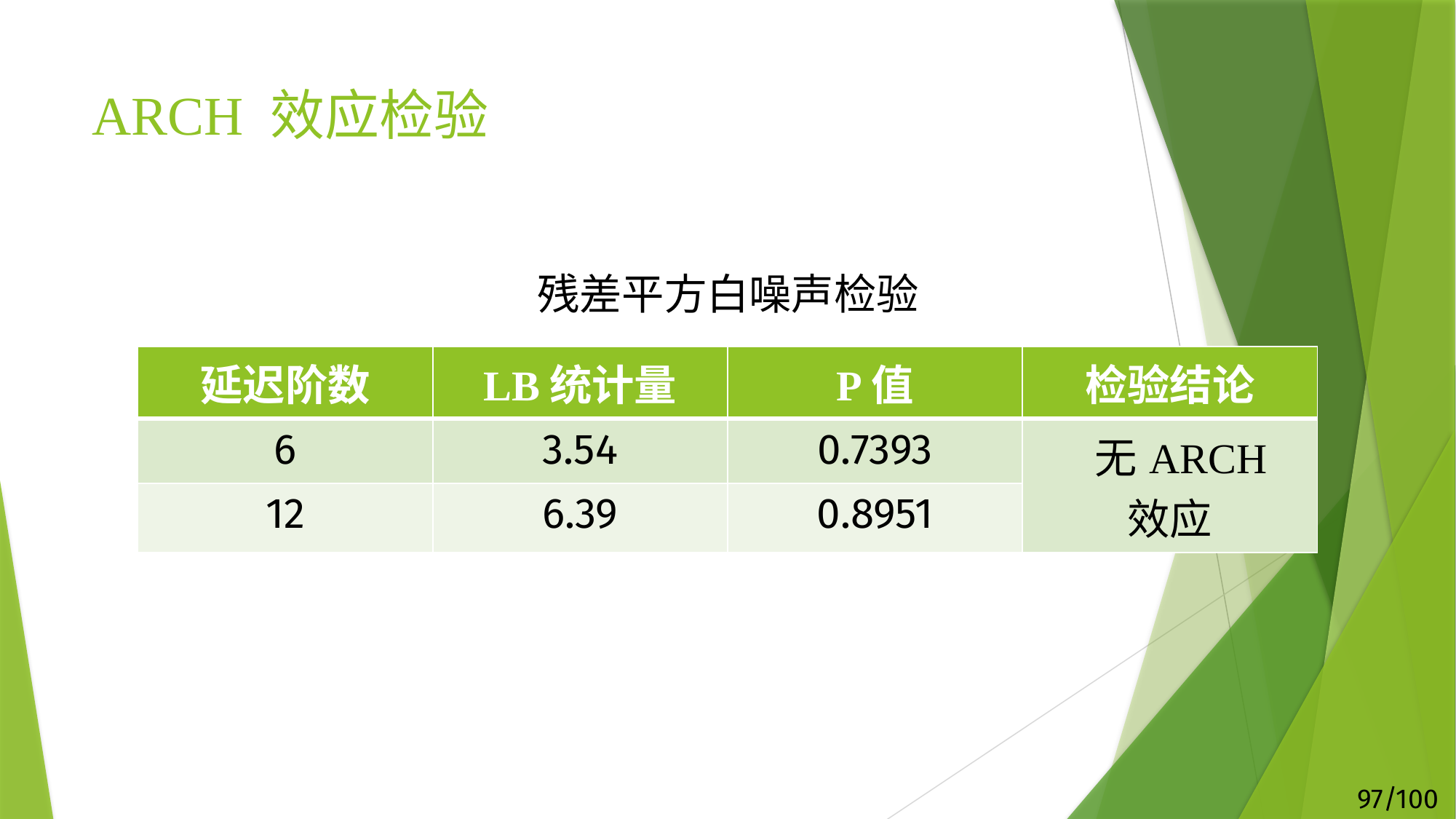

# ARCH 效应检验
残差平方白噪声检验
| 延迟阶数 | LB统计量 | P值 | 检验结论 |
| --- | --- | --- | --- |
| 6 | 3.54 | 0.7393 | 无ARCH 效应 |
| 12 | 6.39 | 0.8951 |  |
97/100